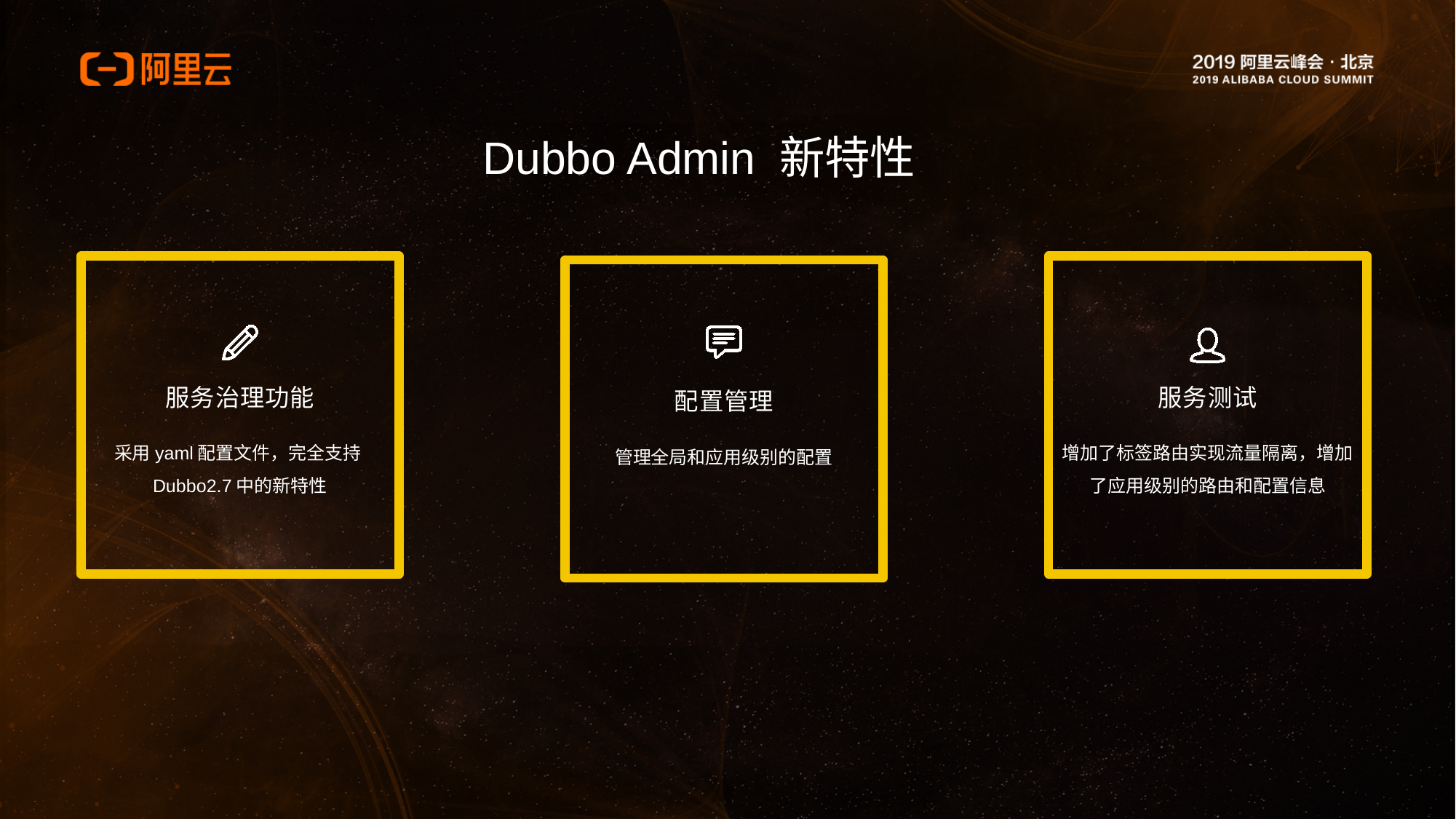

E6636BC20180234D78A0072836F0BE8032B9B2061D382B70ACD9863CB1BB2B294B4DB938416EDB0A22492408384659EB2019210AA1D05B811BBFC23D754E15D824FC41AD5522F487A4D42E576E0248F10CC1E4CE70F612AF28EE21985C349CF8DE162D9C0E3
# Dubbo Admin 新特性

服务治理功能
服务测试
配置管理
采用yaml配置文件，完全支持Dubbo2.7中的新特性
增加了标签路由实现流量隔离，增加了应用级别的路由和配置信息
管理全局和应用级别的配置